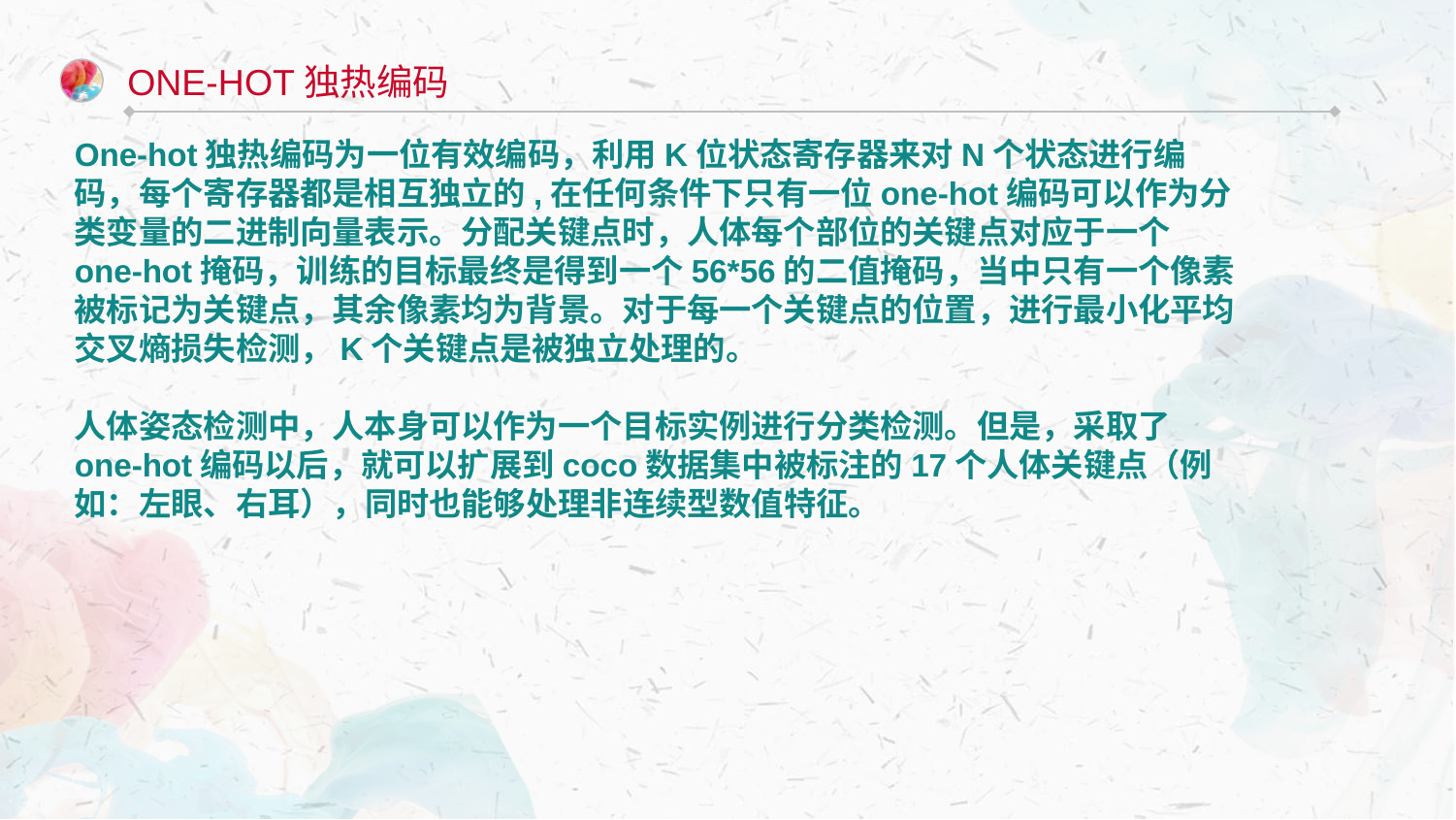

One-hot独热编码
One-hot独热编码为一位有效编码，利用K位状态寄存器来对N个状态进行编码，每个寄存器都是相互独立的,在任何条件下只有一位one-hot编码可以作为分类变量的二进制向量表示。分配关键点时，人体每个部位的关键点对应于一个one-hot掩码，训练的目标最终是得到一个56*56的二值掩码，当中只有一个像素被标记为关键点，其余像素均为背景。对于每一个关键点的位置，进行最小化平均交叉熵损失检测，K个关键点是被独立处理的。

人体姿态检测中，人本身可以作为一个目标实例进行分类检测。但是，采取了one-hot编码以后，就可以扩展到coco数据集中被标注的17个人体关键点（例如：左眼、右耳），同时也能够处理非连续型数值特征。